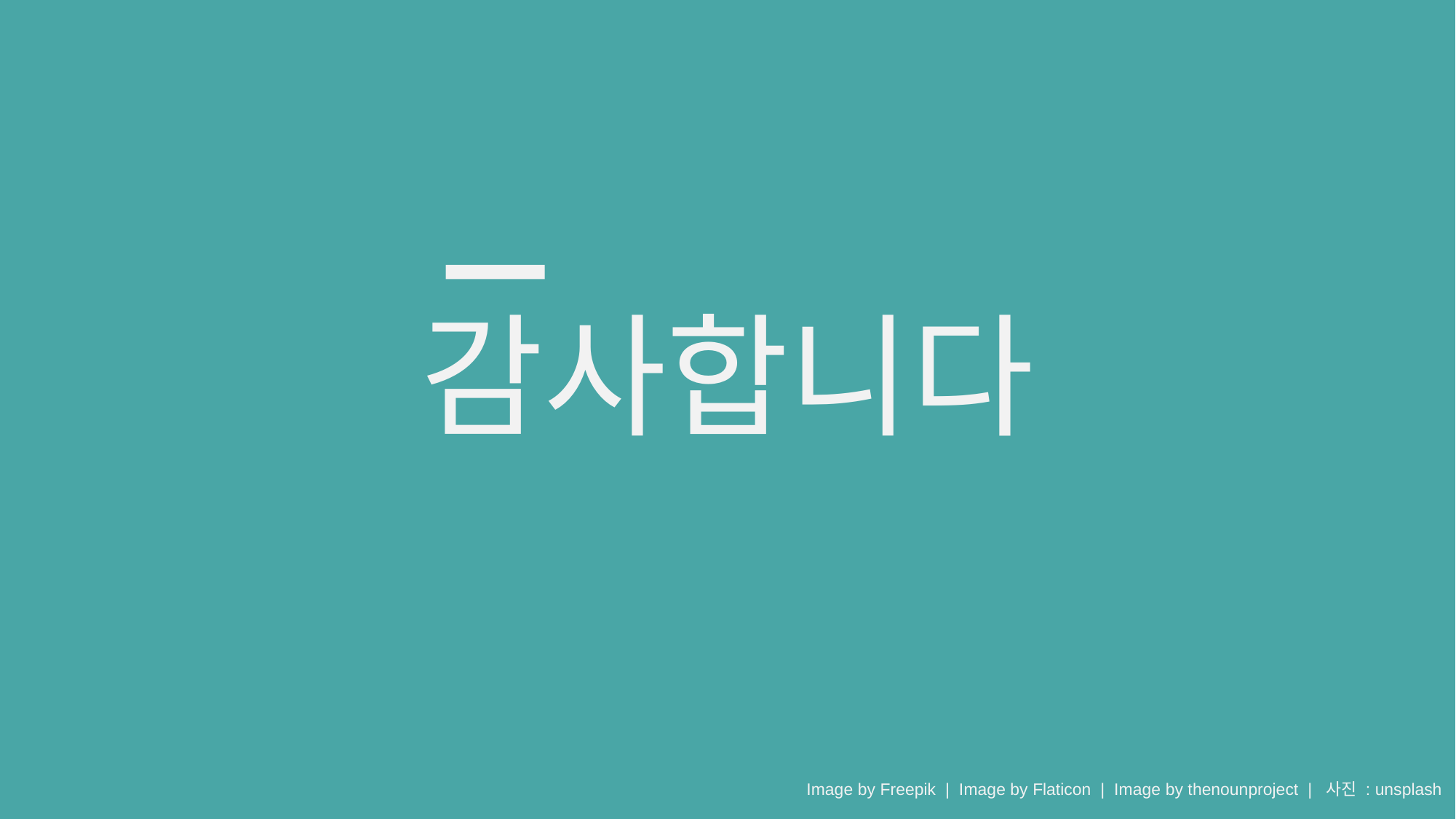

감사합니다
Image by Freepik  |  Image by Flaticon  |  Image by thenounproject  |  사진 : unsplash